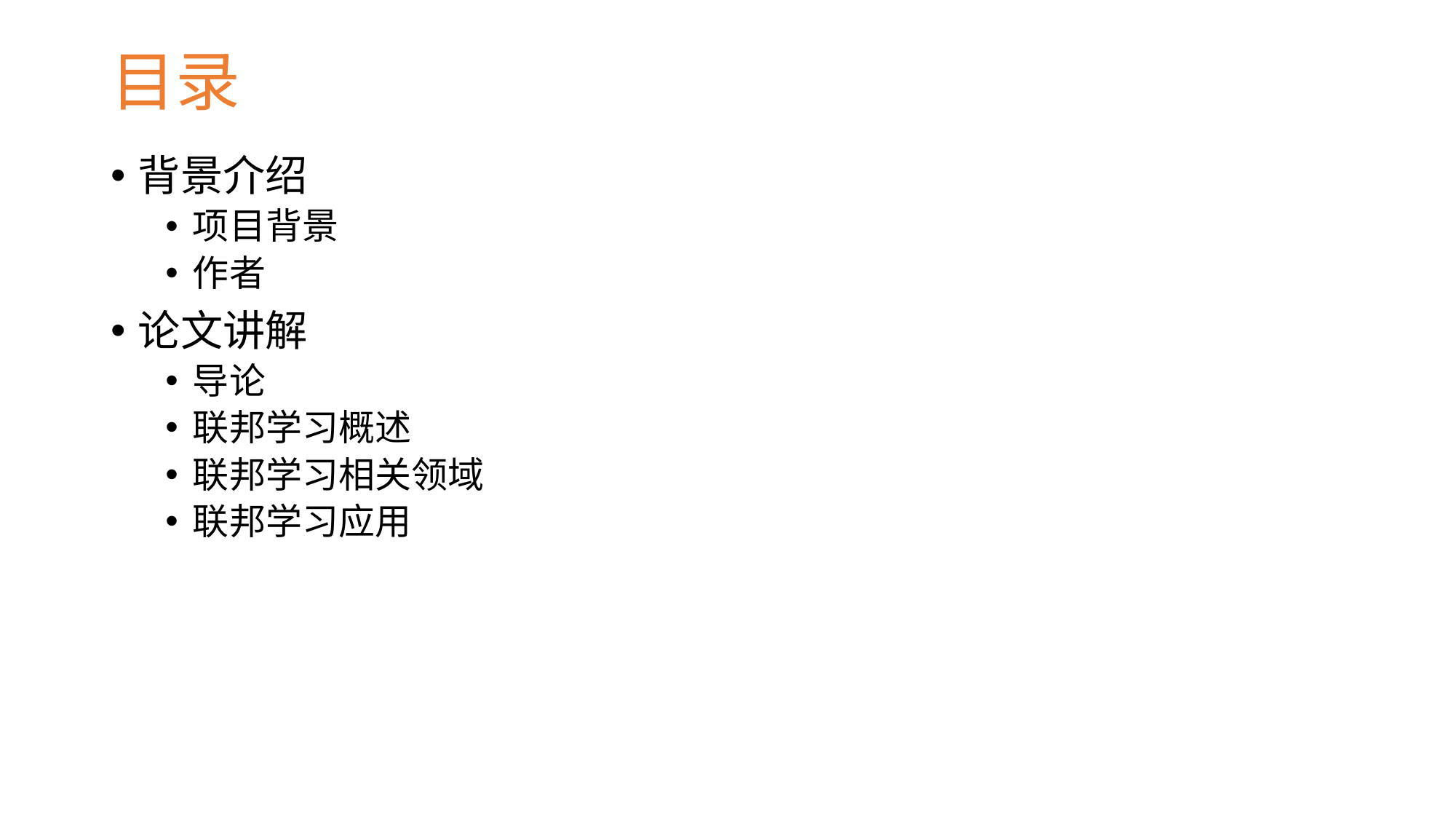

# 目录
背景介绍
项目背景
作者
论文讲解
导论
联邦学习概述
联邦学习相关领域
联邦学习应用